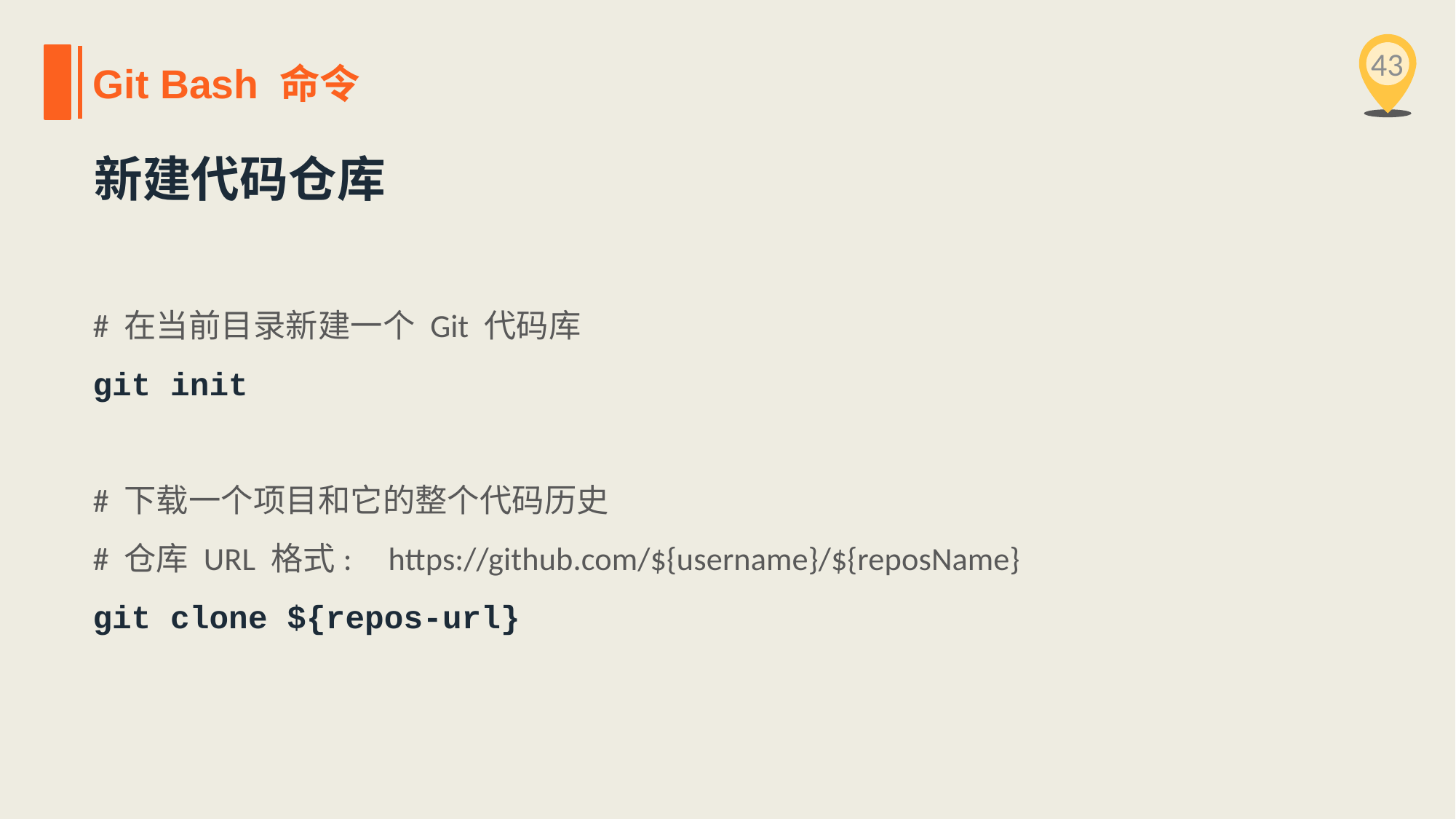

43

Git Bash 命令
新建代码仓库
# 在当前目录新建一个 Git 代码库
git init

# 下载一个项目和它的整个代码历史
# 仓库 URL 格式:     https://github.com/${username}/${reposName}
git clone ${repos-url}